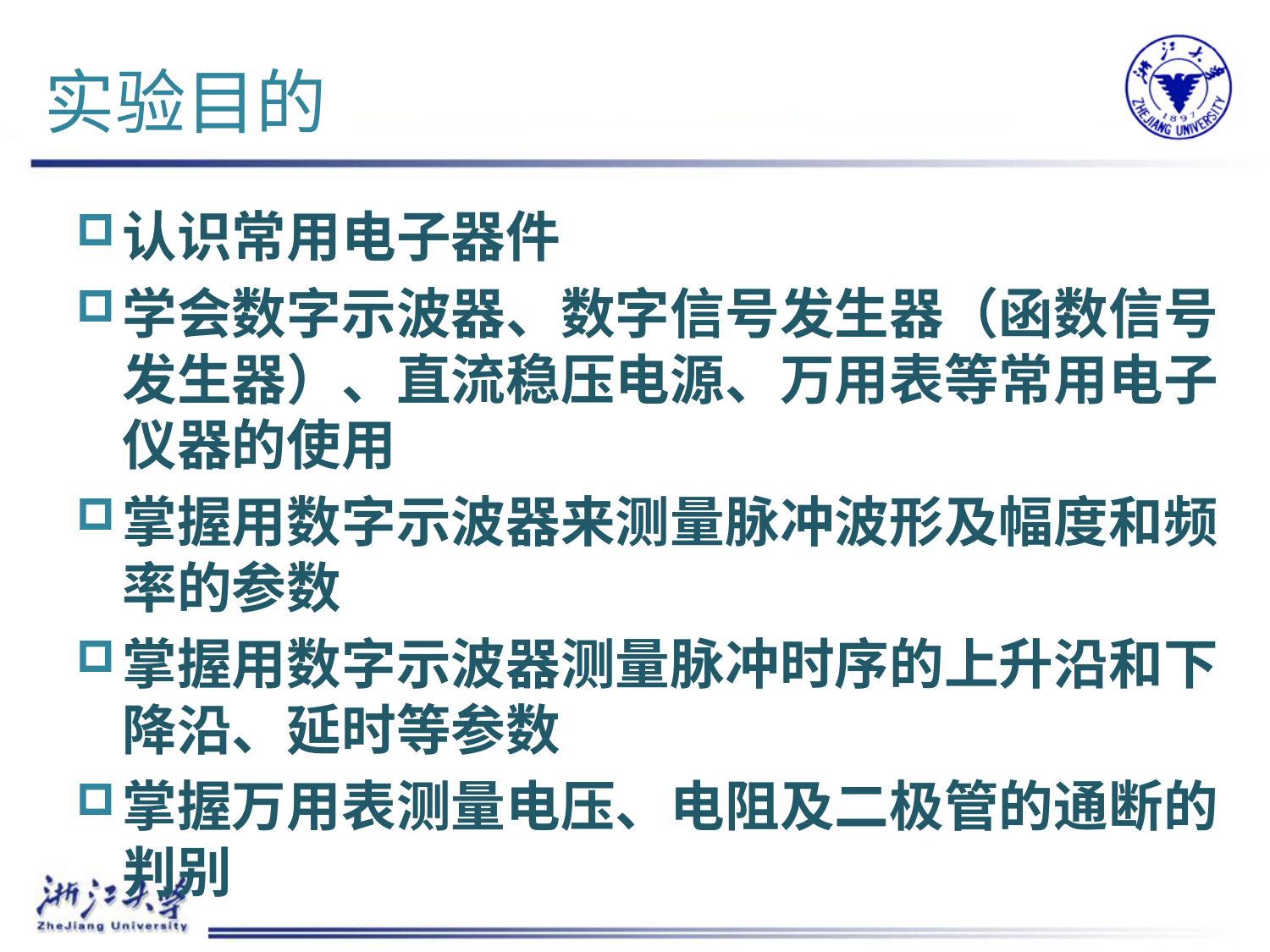

# 实验目的
认识常用电子器件
学会数字示波器、数字信号发生器（函数信号发生器）、直流稳压电源、万用表等常用电子仪器的使用
掌握用数字示波器来测量脉冲波形及幅度和频率的参数
掌握用数字示波器测量脉冲时序的上升沿和下降沿、延时等参数
掌握万用表测量电压、电阻及二极管的通断的判别